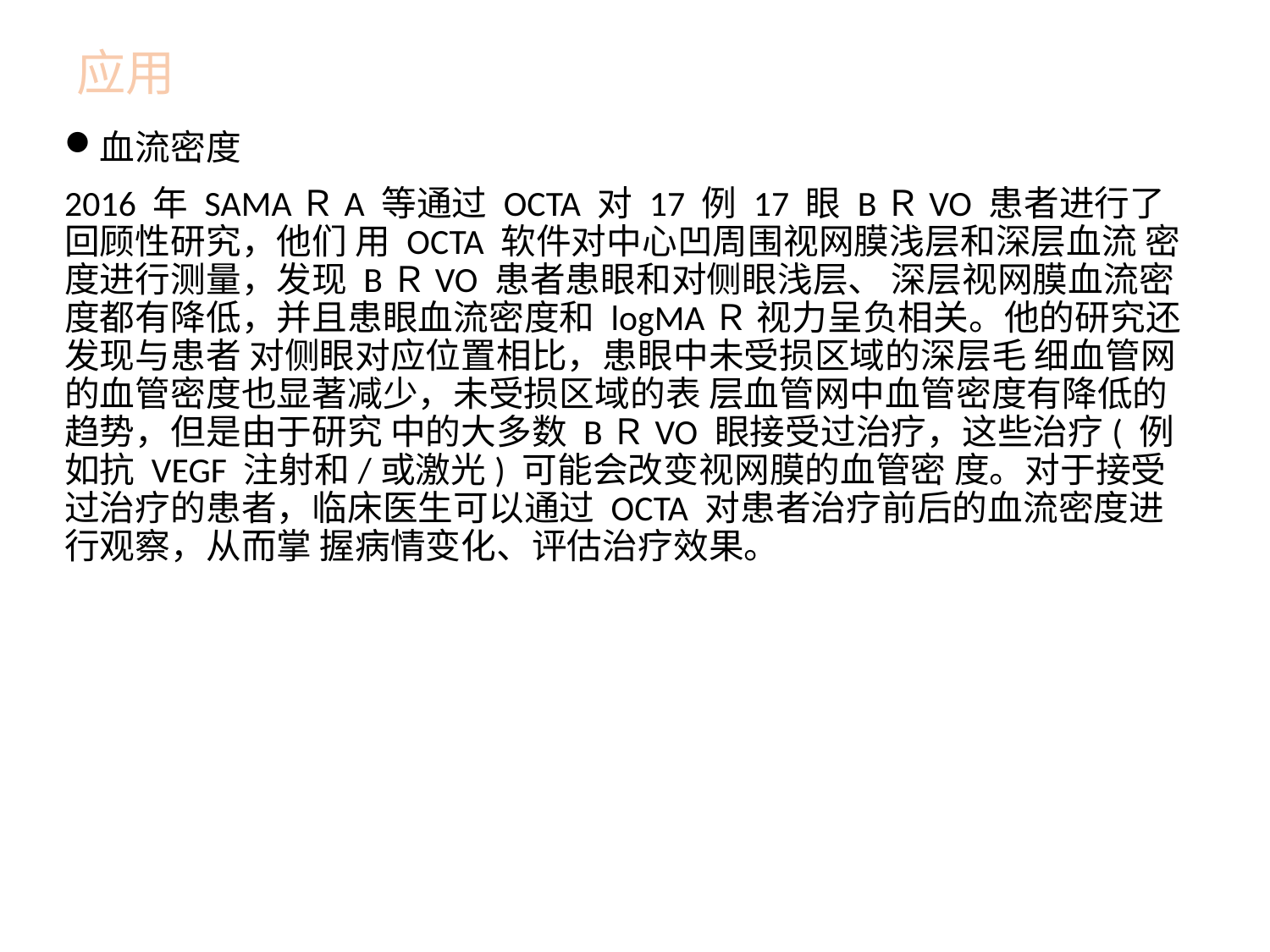

# 应用
血流密度
2016 年 SAMAＲA 等通过 OCTA 对 17 例 17 眼 BＲVO 患者进行了回顾性研究，他们 用 OCTA 软件对中心凹周围视网膜浅层和深层血流 密度进行测量，发现 BＲVO 患者患眼和对侧眼浅层、 深层视网膜血流密度都有降低，并且患眼血流密度和 logMAＲ 视力呈负相关。他的研究还发现与患者 对侧眼对应位置相比，患眼中未受损区域的深层毛 细血管网的血管密度也显著减少，未受损区域的表 层血管网中血管密度有降低的趋势，但是由于研究 中的大多数 BＲVO 眼接受过治疗，这些治疗( 例如抗 VEGF 注射和/或激光) 可能会改变视网膜的血管密 度。对于接受过治疗的患者，临床医生可以通过 OCTA 对患者治疗前后的血流密度进行观察，从而掌 握病情变化、评估治疗效果。